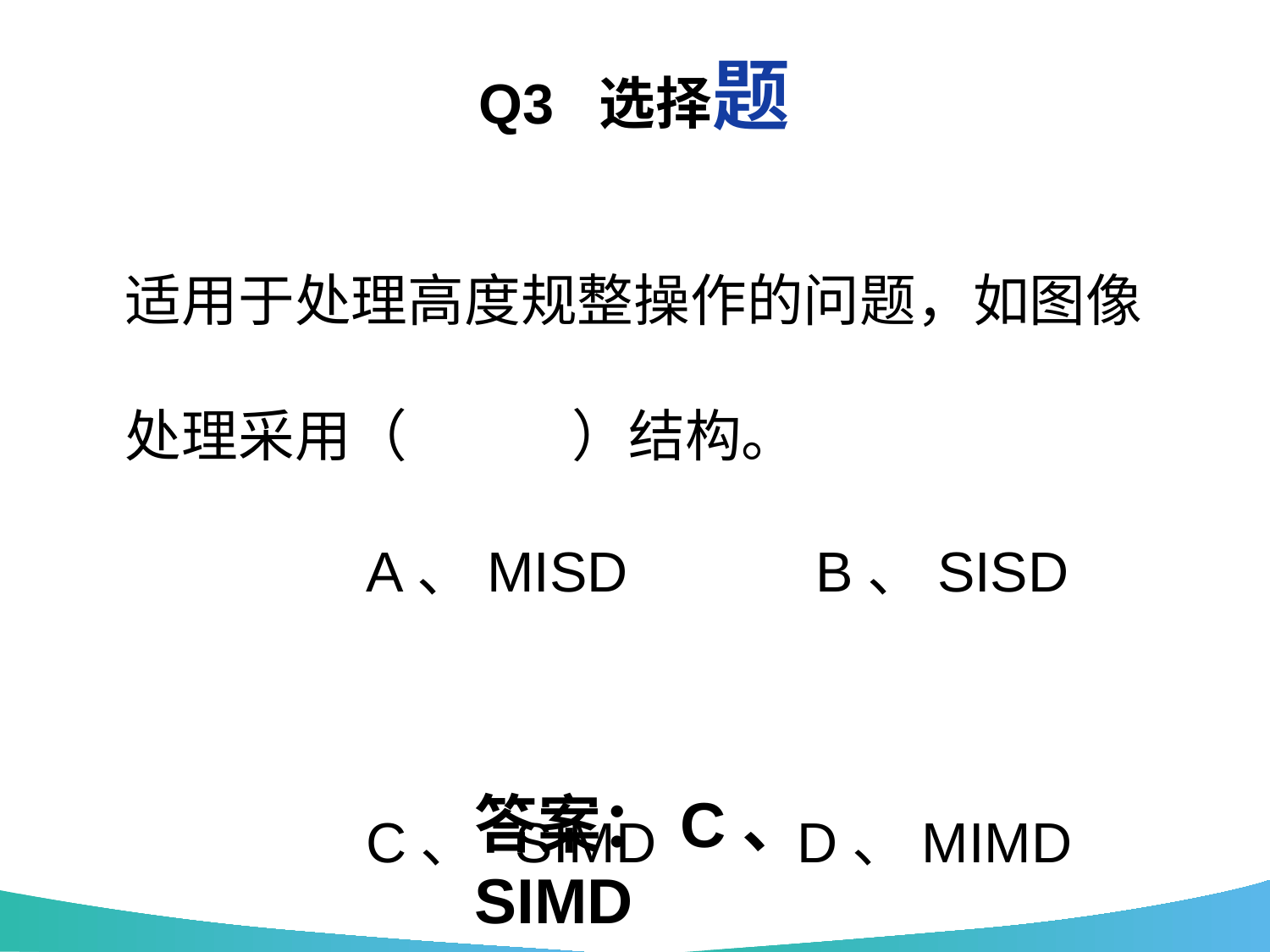

# Q3  选择题
适用于处理高度规整操作的问题，如图像处理采用（             ）结构。
             A、MISD            B、SISD
             C、  SIMD         D、MIMD
答案：C、  SIMD
45